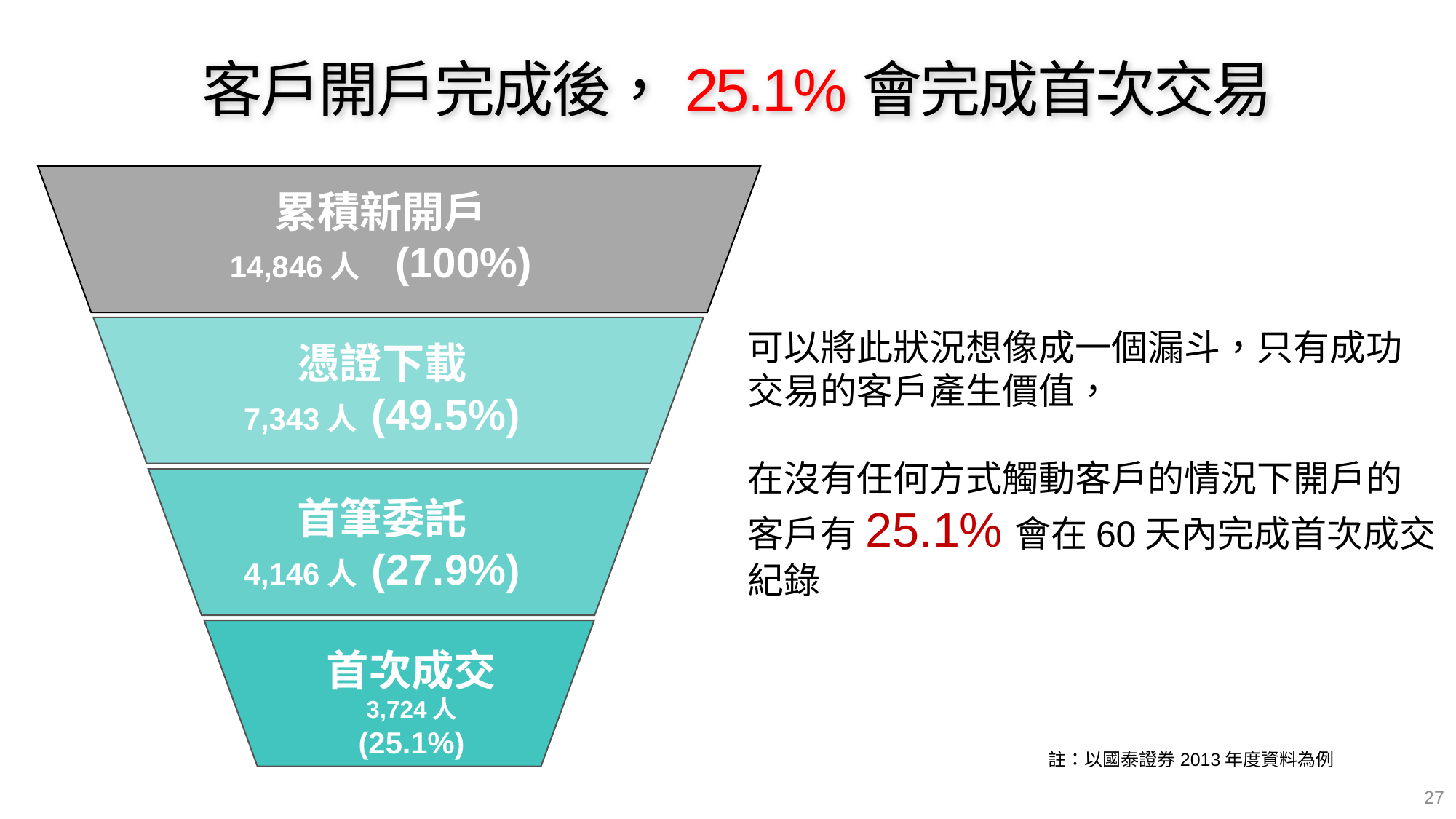

客戶開戶完成後，25.1%會完成首次交易

累積新開戶
14,846人    (100%)

可以將此狀況想像成一個漏斗，只有成功交易的客戶產生價值，

在沒有任何方式觸動客戶的情況下開戶的客戶有25.1%會在60天內完成首次成交紀錄
憑證下載
7,343人 (49.5%)

首筆委託
4,146人 (27.9%)

首次成交
3,724人
(25.1%)
註：以國泰證券2013年度資料為例
27